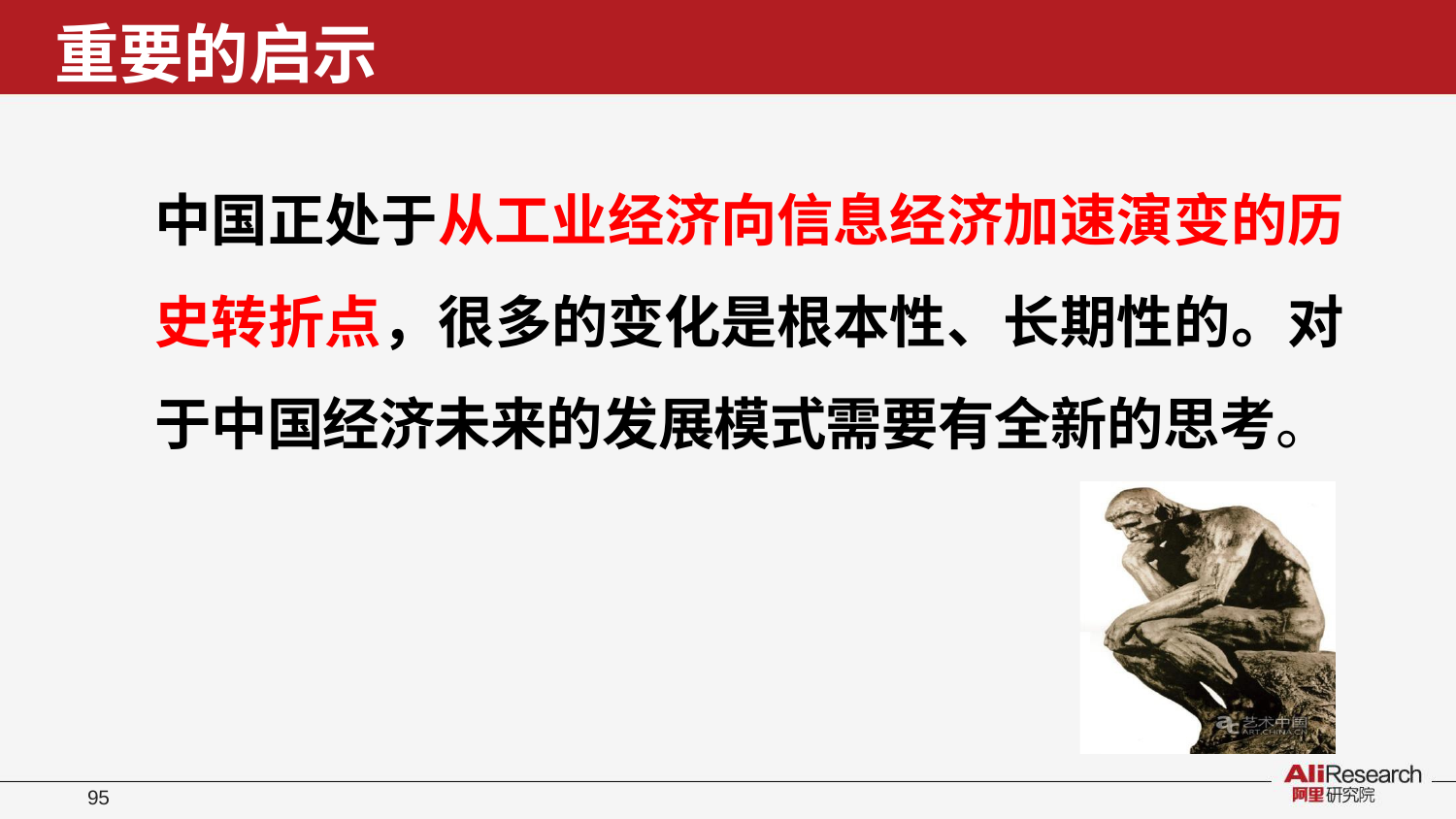

# 重要的启示
中国正处于从工业经济向信息经济加速演变的历 史转折点，很多的变化是根本性、长期性的。对 于中国经济未来的发展模式需要有全新的思考。

95